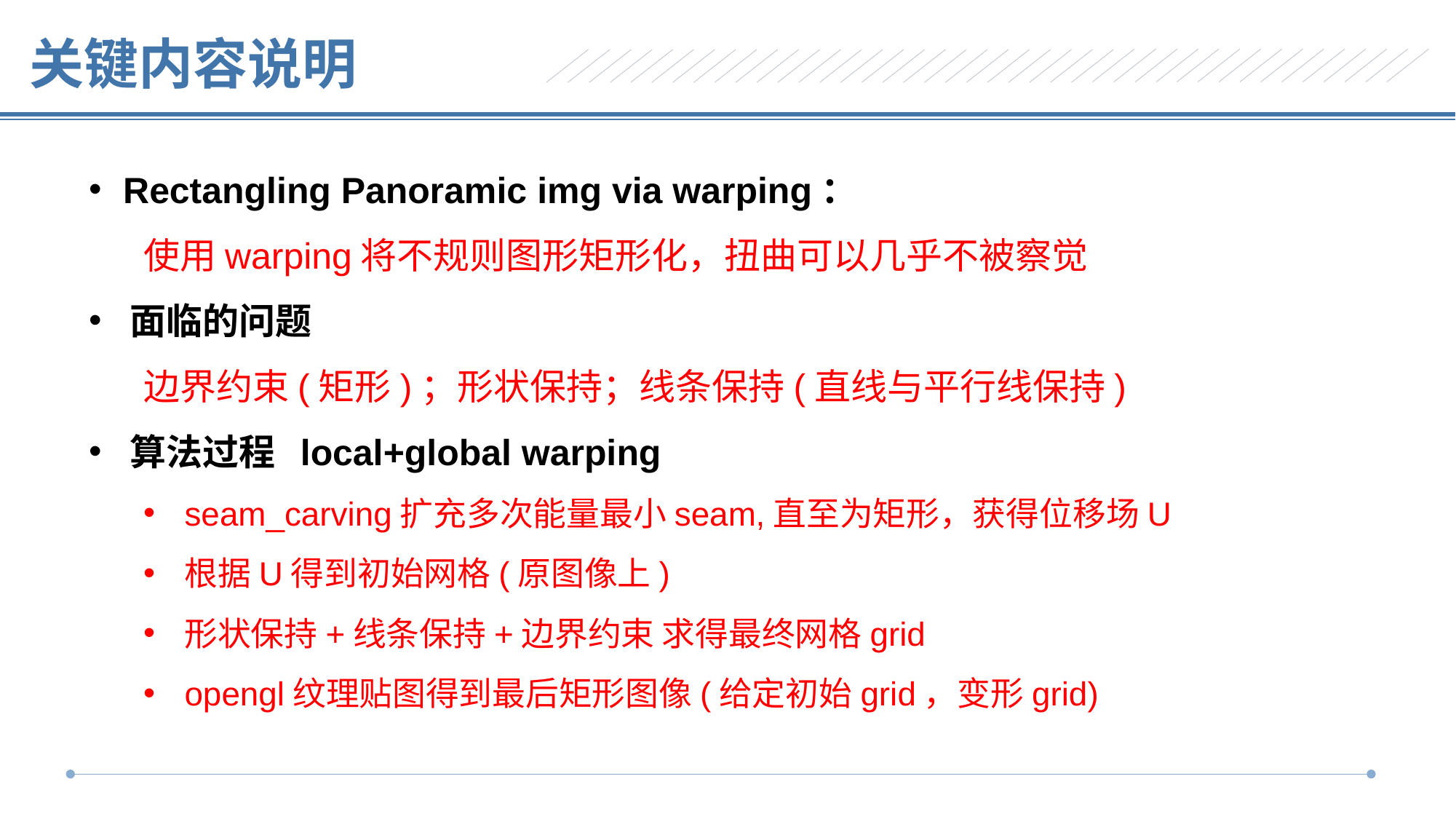

关键内容说明
Rectangling Panoramic img via warping：
使用warping将不规则图形矩形化，扭曲可以几乎不被察觉
面临的问题
边界约束(矩形)；形状保持；线条保持(直线与平行线保持)
算法过程  local+global warping
seam_carving扩充多次能量最小seam,直至为矩形，获得位移场U
根据U得到初始网格(原图像上)
形状保持+线条保持+边界约束 求得最终网格grid
opengl纹理贴图得到最后矩形图像(给定初始grid，变形grid)